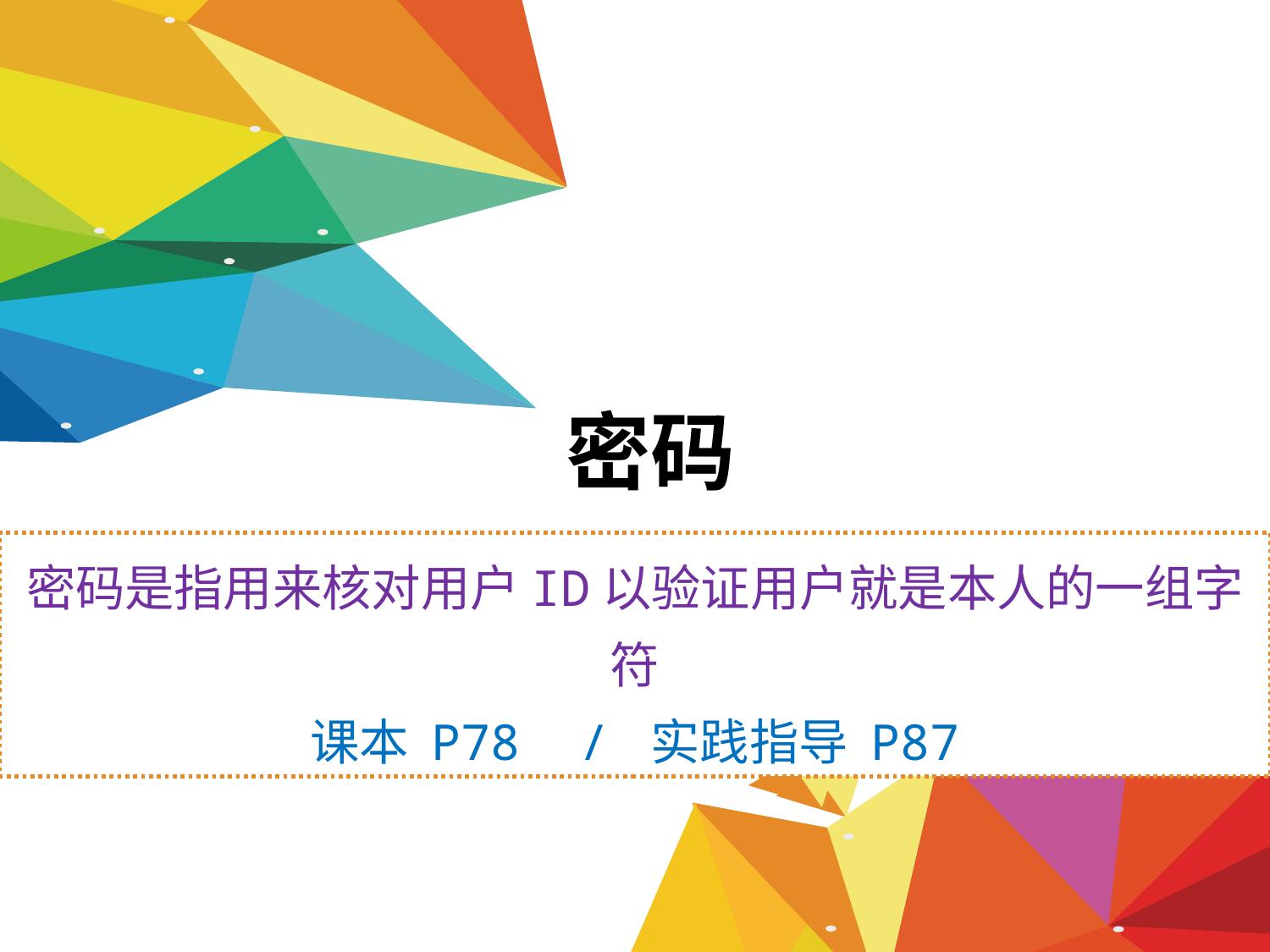

密码
密码是指用来核对用户ID以验证用户就是本人的一组字符
课本 P78  / 实践指导 P87